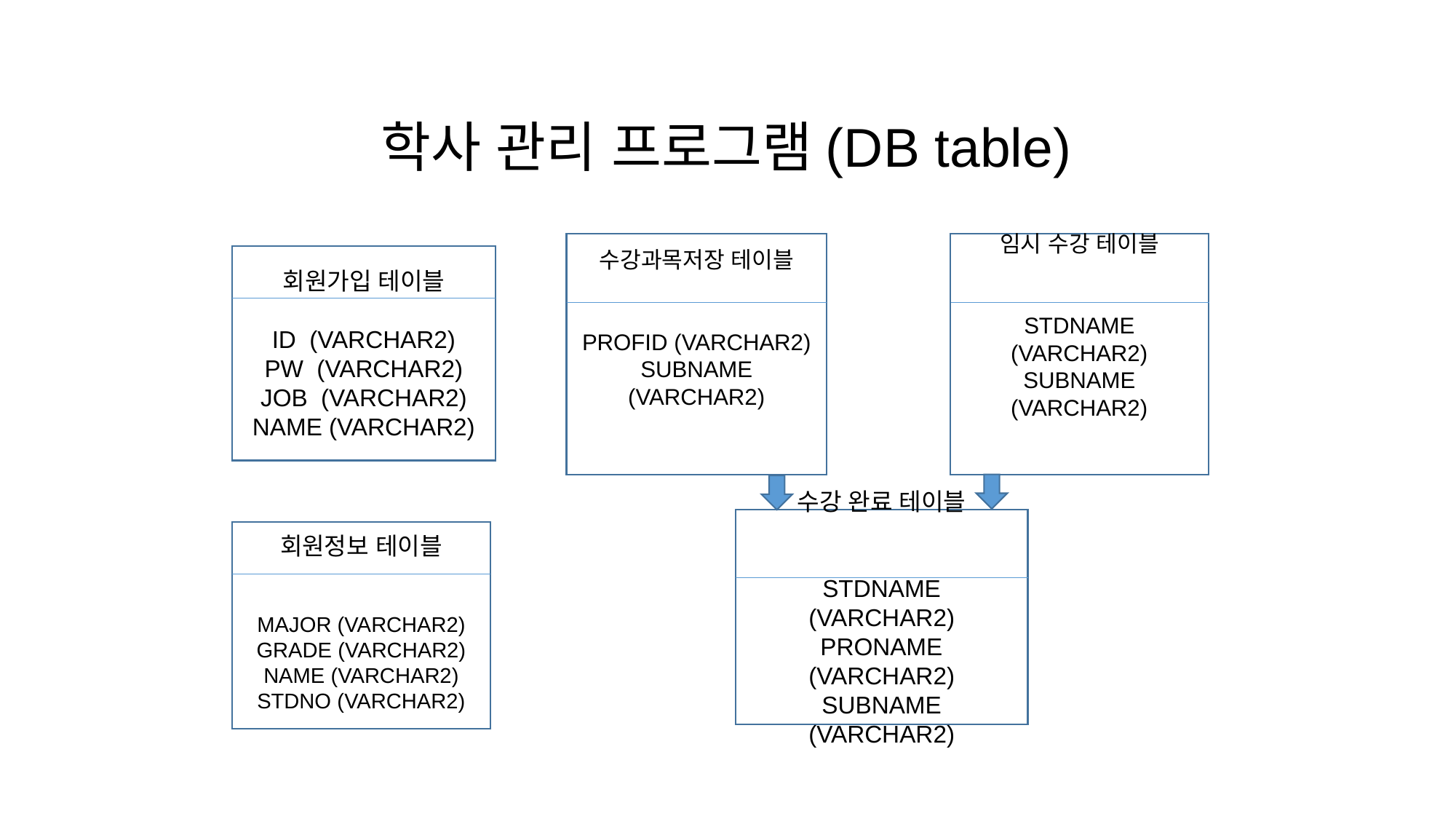

학사 관리 프로그램(DB table)
수강과목저장 테이블

PROFID (VARCHAR2)
SUBNAME (VARCHAR2)

임시 수강 테이블

STDNAME (VARCHAR2)
SUBNAME (VARCHAR2)

회원가입 테이블

ID  (VARCHAR2)
PW  (VARCHAR2)
JOB  (VARCHAR2)
NAME (VARCHAR2)

수강 완료 테이블

STDNAME (VARCHAR2)
PRONAME (VARCHAR2)
SUBNAME (VARCHAR2)

회원정보 테이블

MAJOR (VARCHAR2)
GRADE (VARCHAR2)
NAME (VARCHAR2)
STDNO (VARCHAR2)